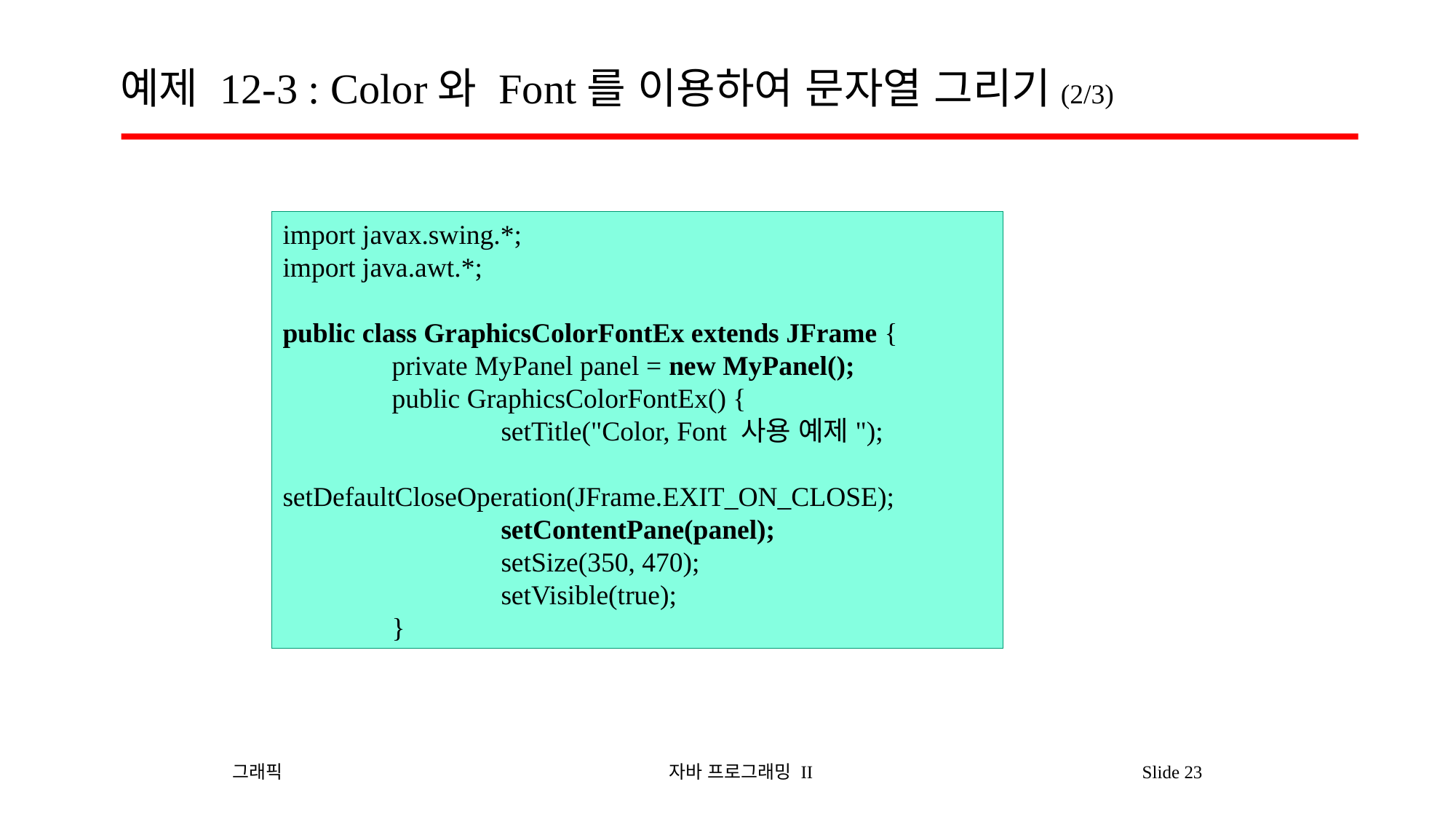

# 예제 12-3 : Color와 Font를 이용하여 문자열 그리기(2/3)
import javax.swing.*;
import java.awt.*;

public class GraphicsColorFontEx extends JFrame {
	private MyPanel panel = new MyPanel();
	public GraphicsColorFontEx() {
		setTitle("Color, Font 사용 예제");
		setDefaultCloseOperation(JFrame.EXIT_ON_CLOSE);
		setContentPane(panel);
		setSize(350, 470);
		setVisible(true);
	}